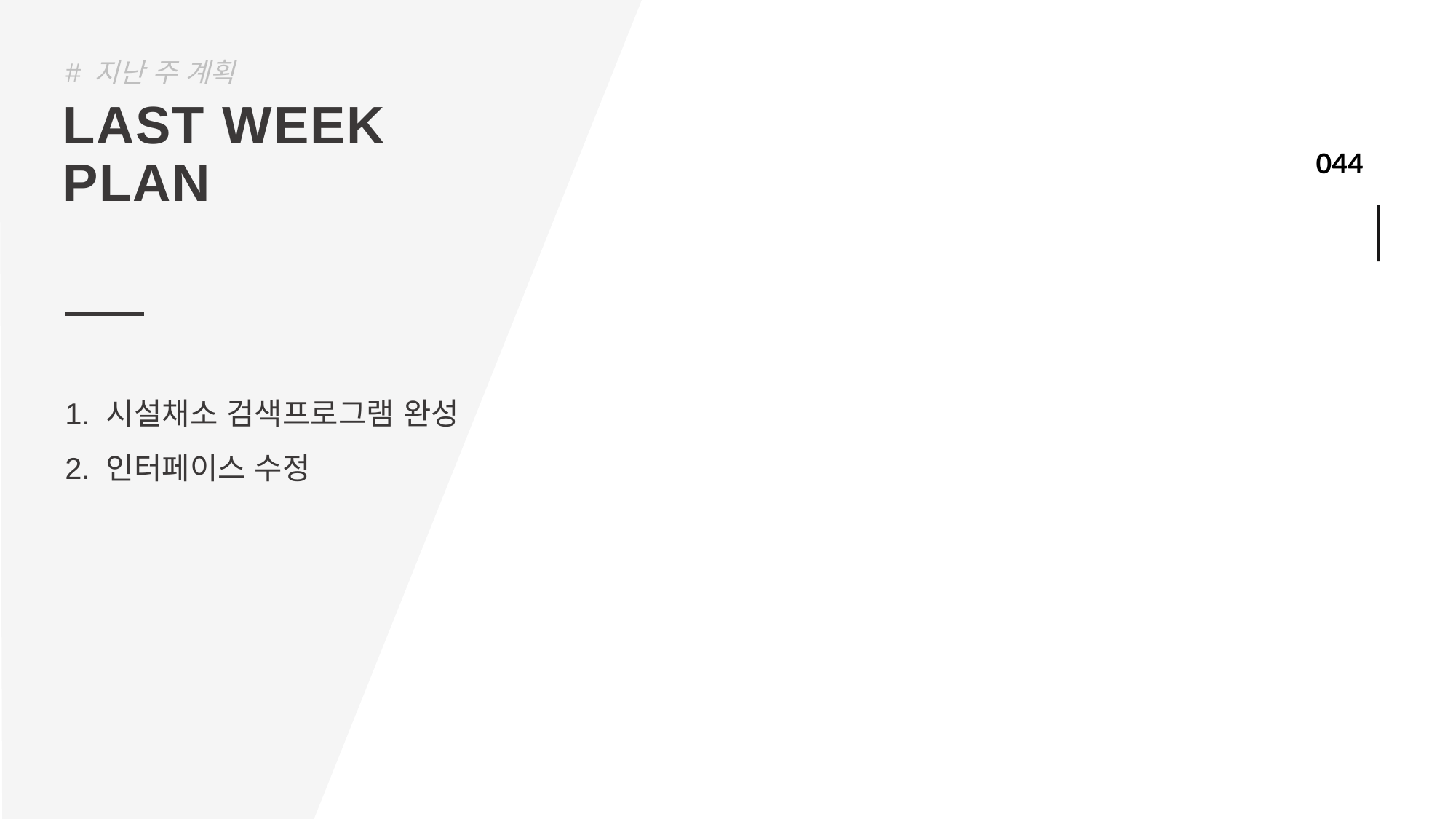

# 지난 주 계획
LAST WEEK
PLAN
시설채소 검색프로그램 완성
인터페이스 수정